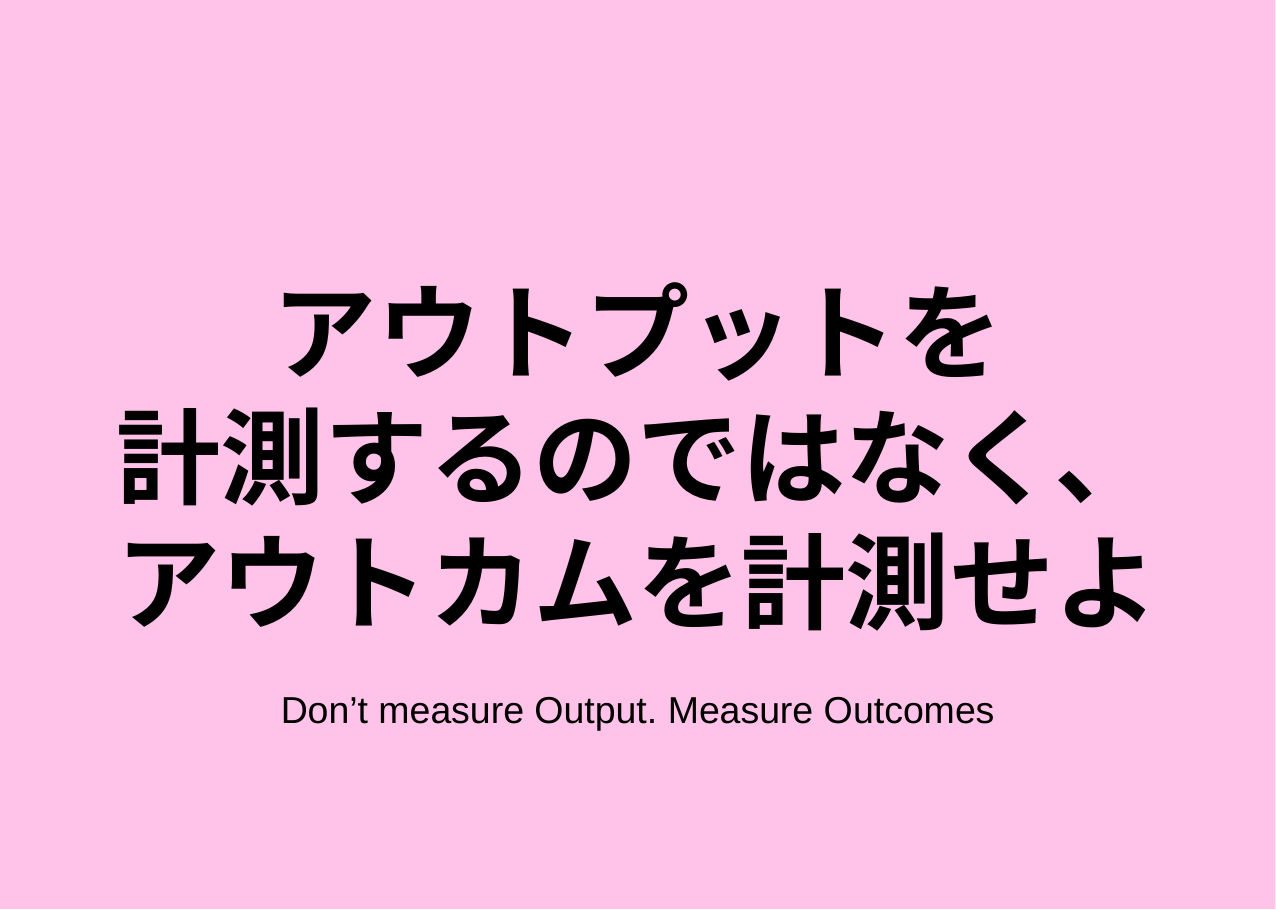

# アウトプットを 計測するのではなく、 アウトカムを計測せよ
Don’t measure Output. Measure Outcomes